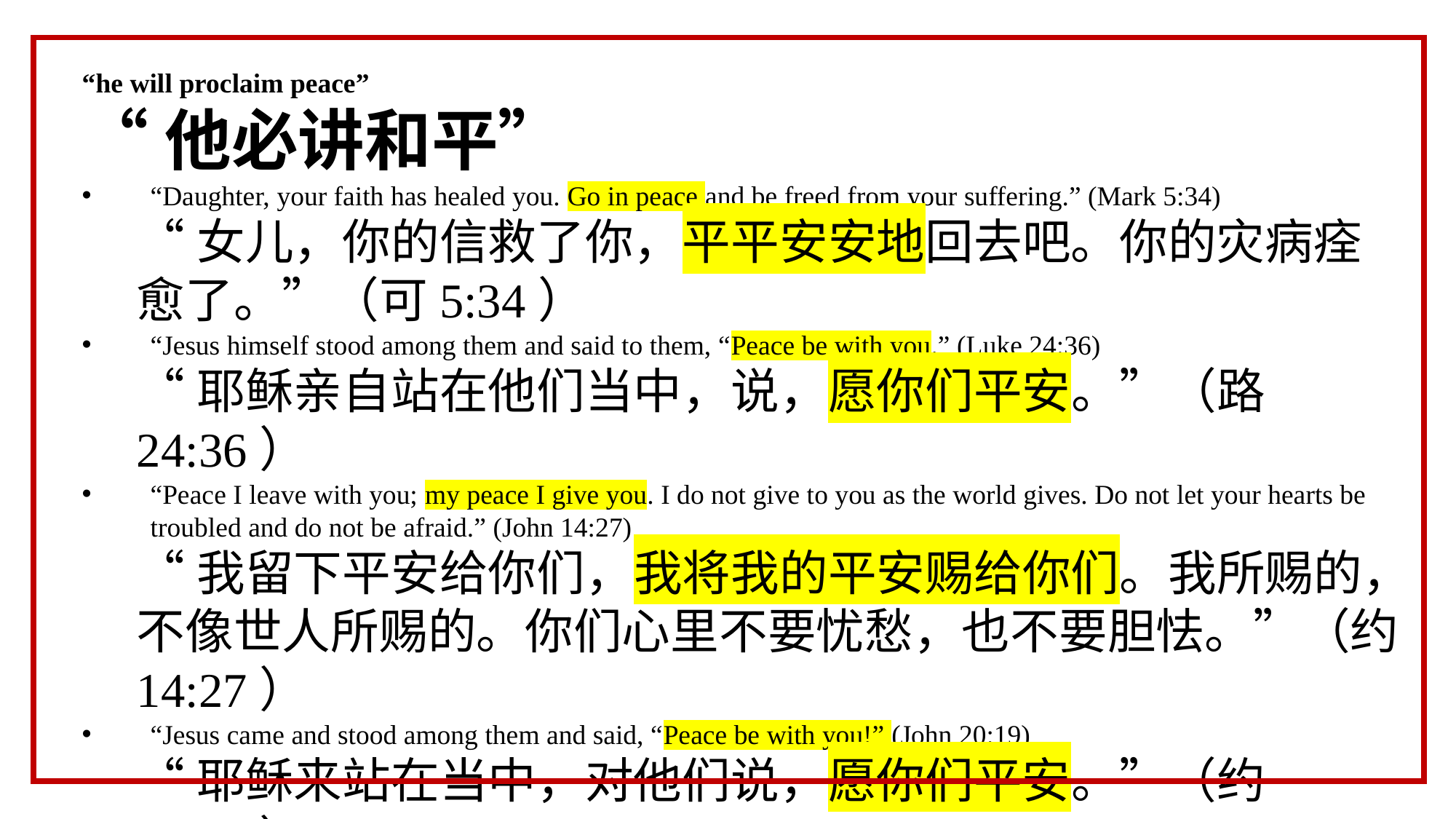

“he will proclaim peace”
“他必讲和平”
“Daughter, your faith has healed you. Go in peace and be freed from your suffering.” (Mark 5:34)
“女儿，你的信救了你，平平安安地回去吧。你的灾病痊愈了。”（可5:34）
“Jesus himself stood among them and said to them, “Peace be with you.” (Luke 24:36)
“耶稣亲自站在他们当中，说，愿你们平安。”（路24:36）
“Peace I leave with you; my peace I give you. I do not give to you as the world gives. Do not let your hearts be troubled and do not be afraid.” (John 14:27)
“我留下平安给你们，我将我的平安赐给你们。我所赐的，不像世人所赐的。你们心里不要忧愁，也不要胆怯。”（约14:27）
“Jesus came and stood among them and said, “Peace be with you!” (John 20:19)
“耶稣来站在当中，对他们说，愿你们平安。”（约20:19）